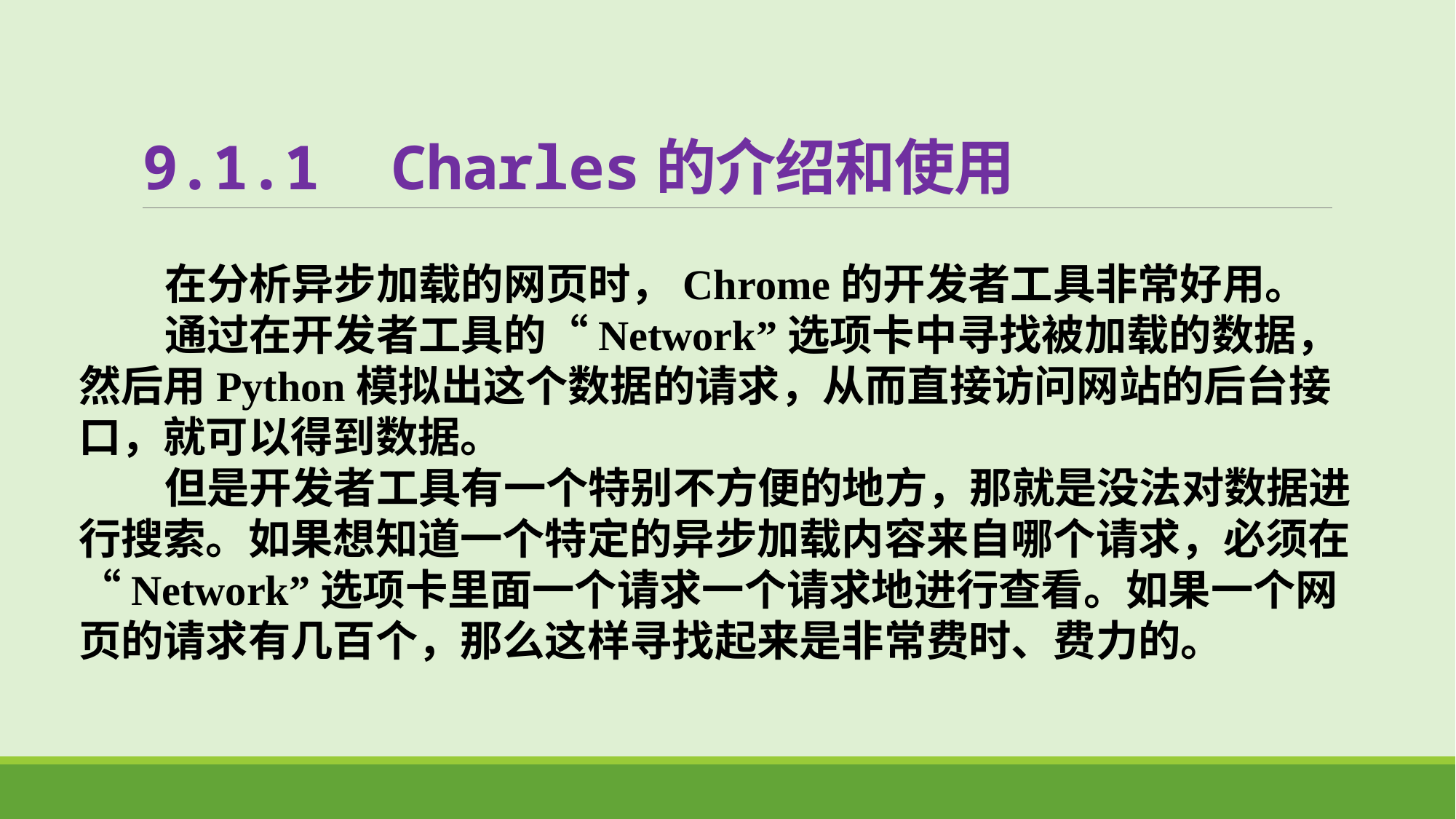

# 9.1.1  Charles的介绍和使用
     在分析异步加载的网页时，Chrome的开发者工具非常好用。
     通过在开发者工具的“Network”选项卡中寻找被加载的数据，然后用Python模拟出这个数据的请求，从而直接访问网站的后台接口，就可以得到数据。
     但是开发者工具有一个特别不方便的地方，那就是没法对数据进行搜索。如果想知道一个特定的异步加载内容来自哪个请求，必须在“Network”选项卡里面一个请求一个请求地进行查看。如果一个网页的请求有几百个，那么这样寻找起来是非常费时、费力的。